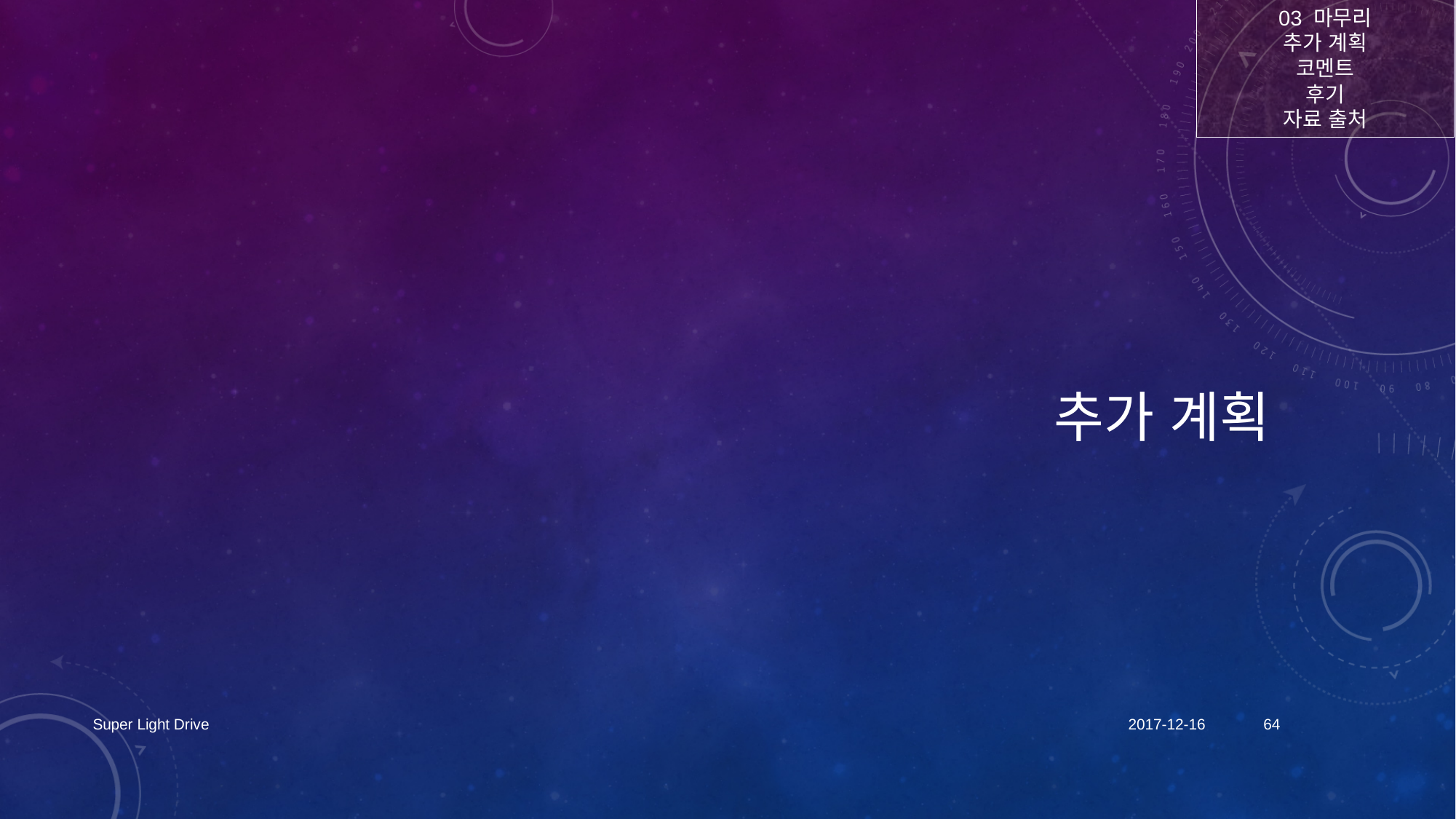

03 마무리
추가 계획
코멘트
후기
자료 출처
# 추가 계획

Super Light Drive
2017-12-16
64